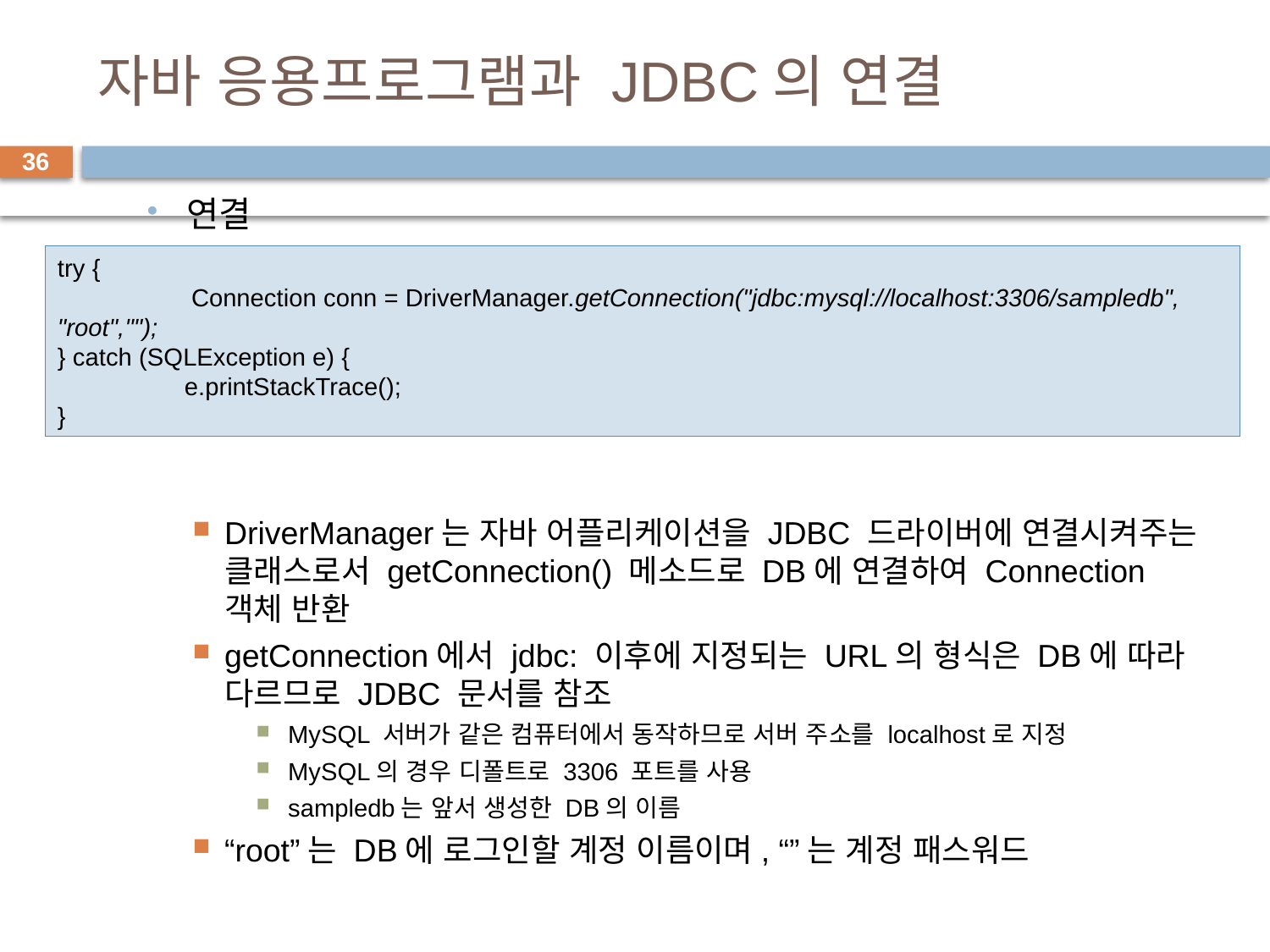

# 자바 응용프로그램과 JDBC의 연결
36
연결

DriverManager는 자바 어플리케이션을 JDBC 드라이버에 연결시켜주는 클래스로서 getConnection() 메소드로 DB에 연결하여 Connection 객체 반환
getConnection에서 jdbc: 이후에 지정되는 URL의 형식은 DB에 따라 다르므로 JDBC 문서를 참조
MySQL 서버가 같은 컴퓨터에서 동작하므로 서버 주소를 localhost로 지정
MySQL의 경우 디폴트로 3306 포트를 사용
sampledb는 앞서 생성한 DB의 이름
“root”는 DB에 로그인할 계정 이름이며, “”는 계정 패스워드

try {
	 Connection conn = DriverManager.getConnection("jdbc:mysql://localhost:3306/sampledb", "root","");
} catch (SQLException e) {
	e.printStackTrace();
}